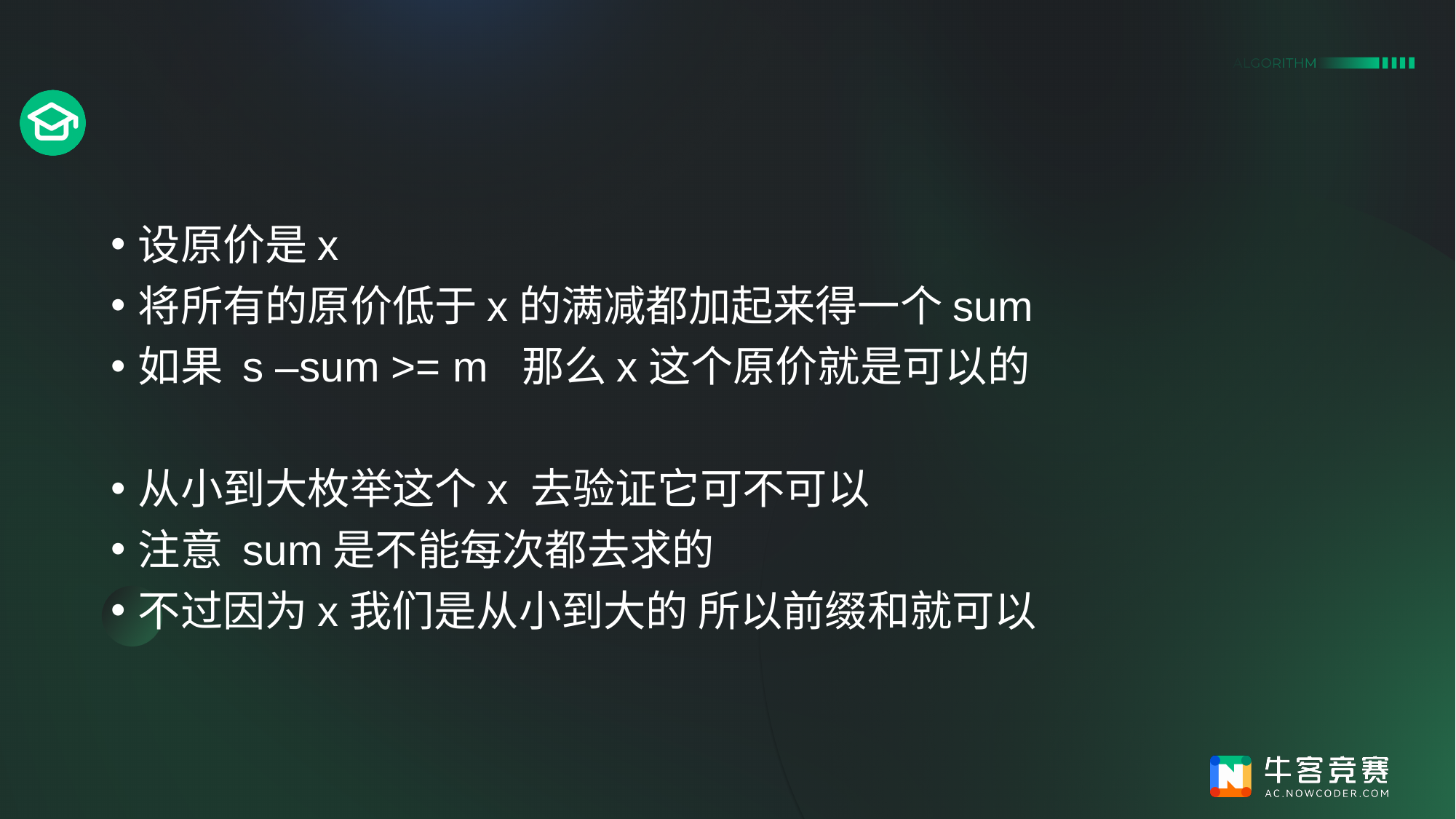

#
设原价是x
将所有的原价低于x的满减都加起来得一个sum
如果 s –sum >= m  那么x这个原价就是可以的

从小到大枚举这个x 去验证它可不可以
注意 sum是不能每次都去求的
不过因为x我们是从小到大的 所以前缀和就可以